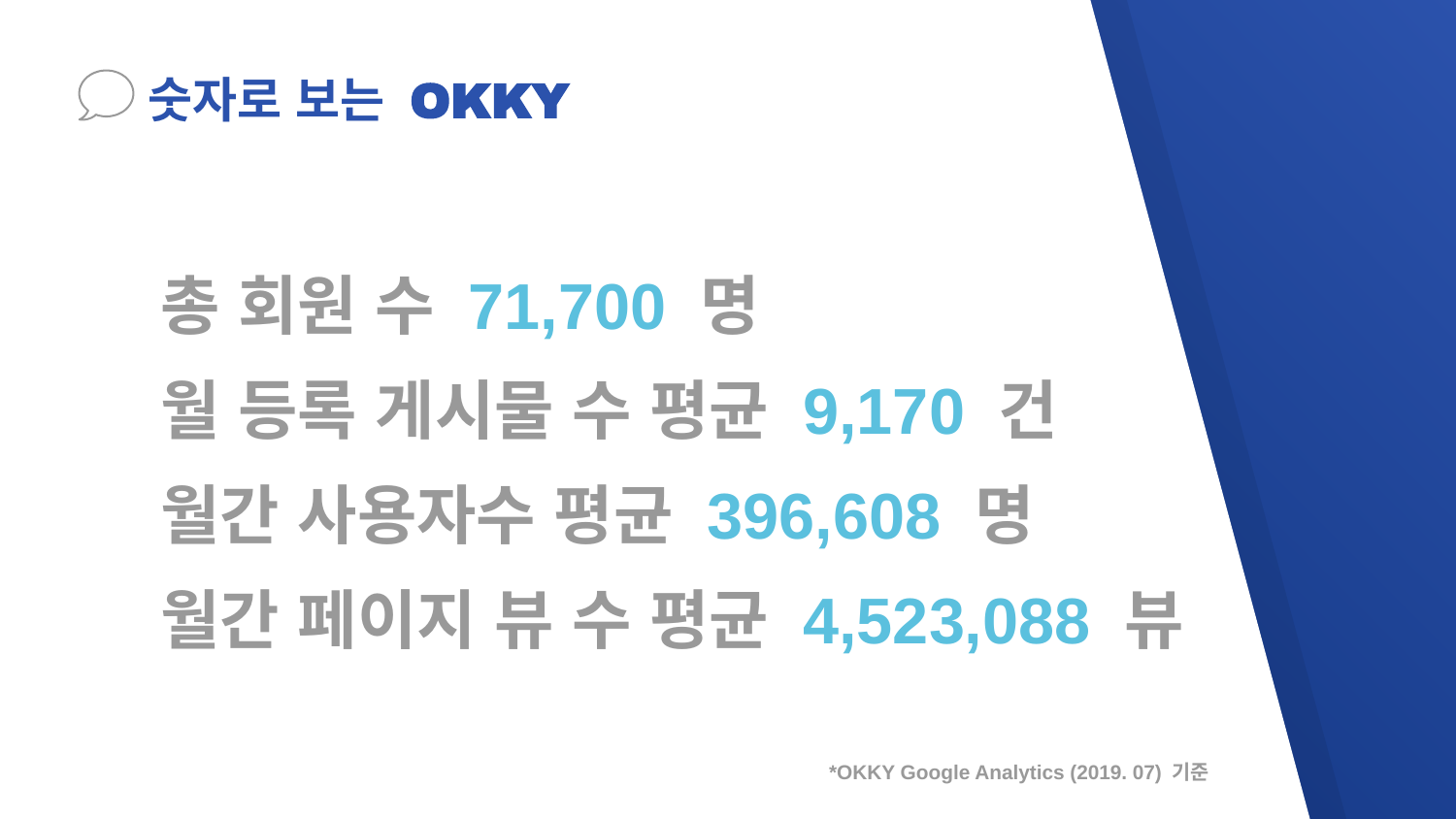

숫자로 보는 OKKY

총 회원 수 71,700 명
월 등록 게시물 수 평균 9,170 건
월간 사용자수 평균 396,608 명
월간 페이지 뷰 수 평균 4,523,088 뷰
*OKKY Google Analytics (2019. 07) 기준